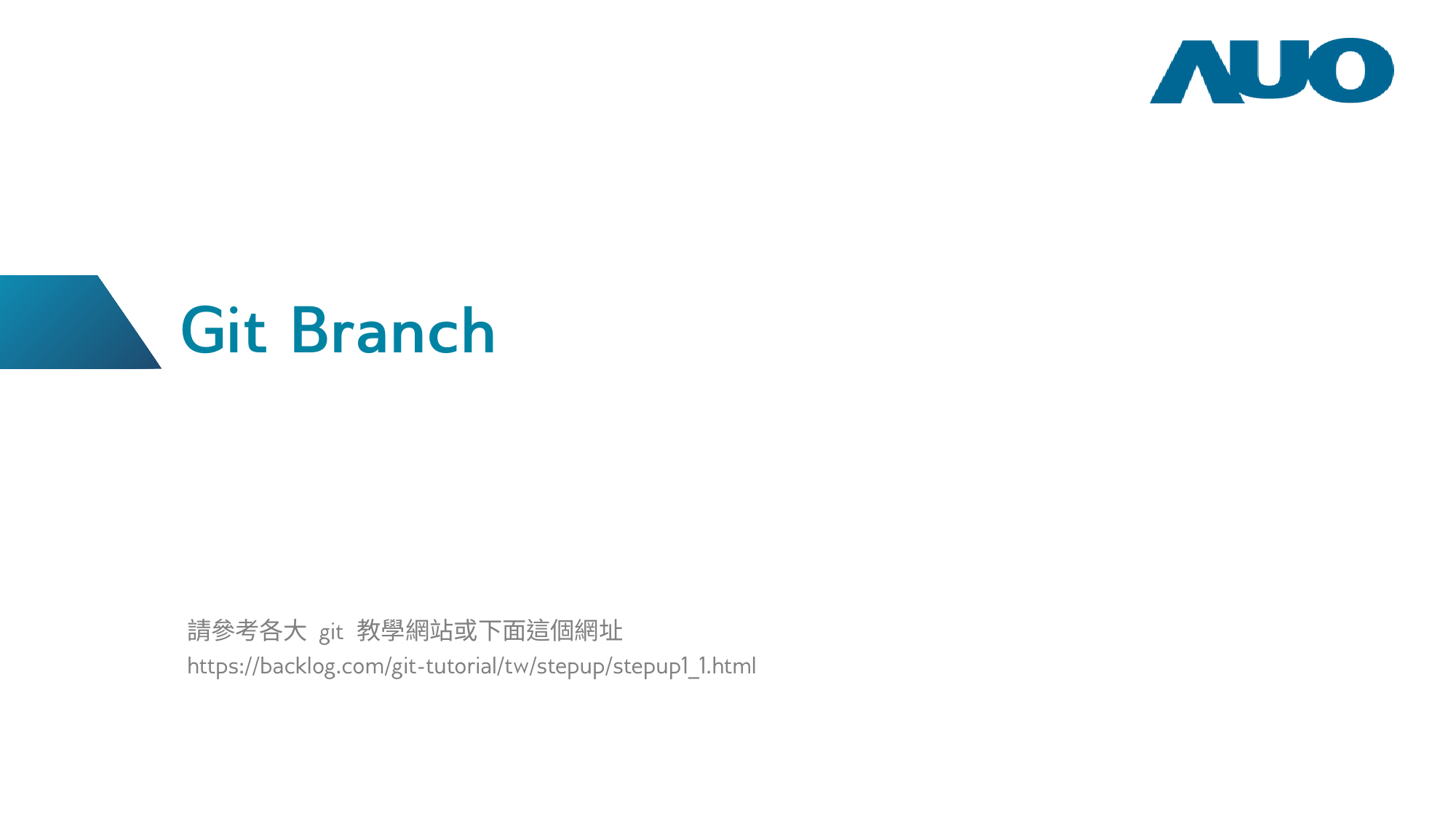

# Git Branch
請參考各大 git 教學網站或下面這個網址
https://backlog.com/git-tutorial/tw/stepup/stepup1_1.html